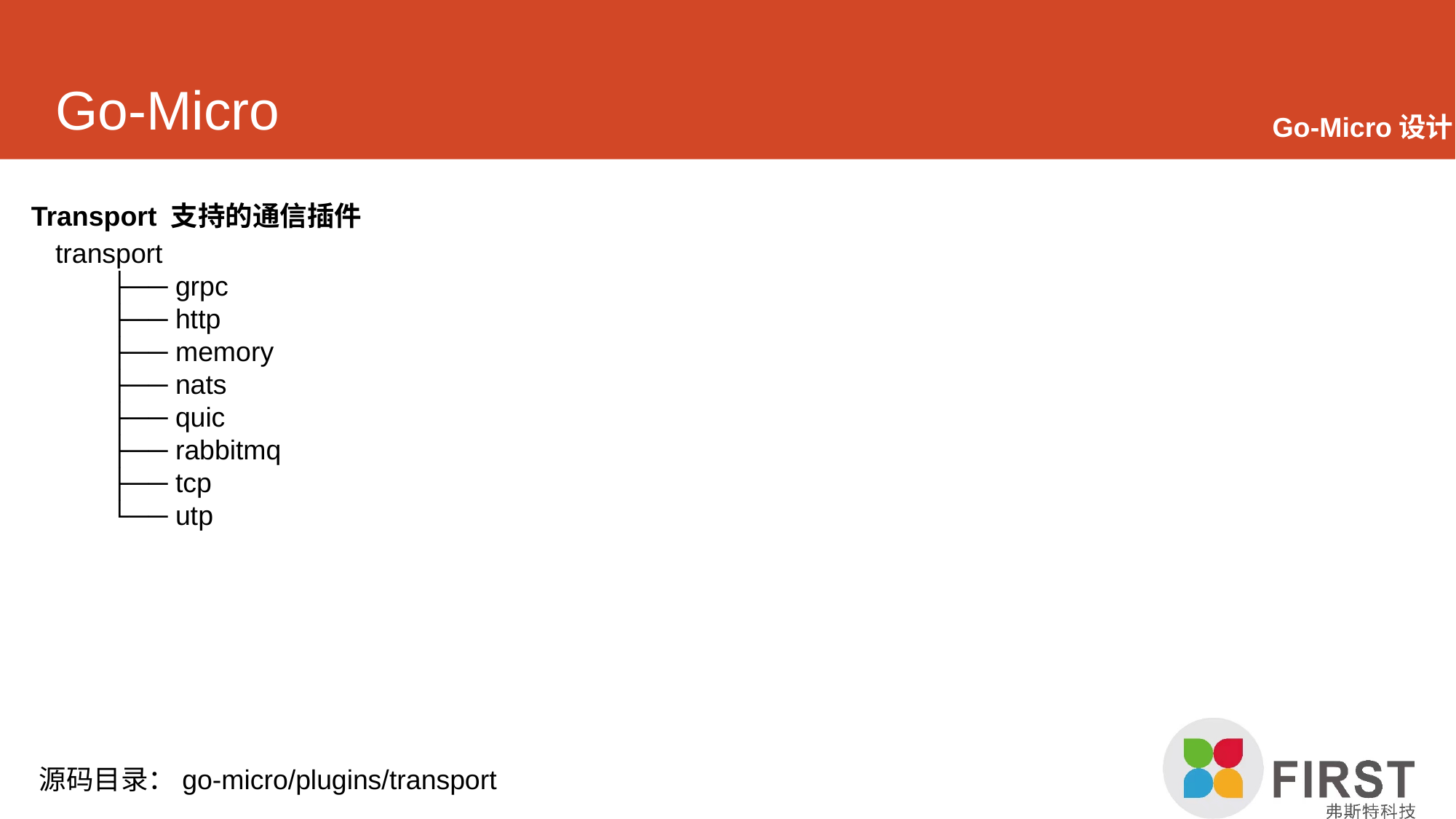

# Go-Micro
Go-Micro设计
Transport 支持的通信插件
transport
├── grpc
├── http
├── memory
├── nats
├── quic
├── rabbitmq
├── tcp
└── utp
源码目录：go-micro/plugins/transport